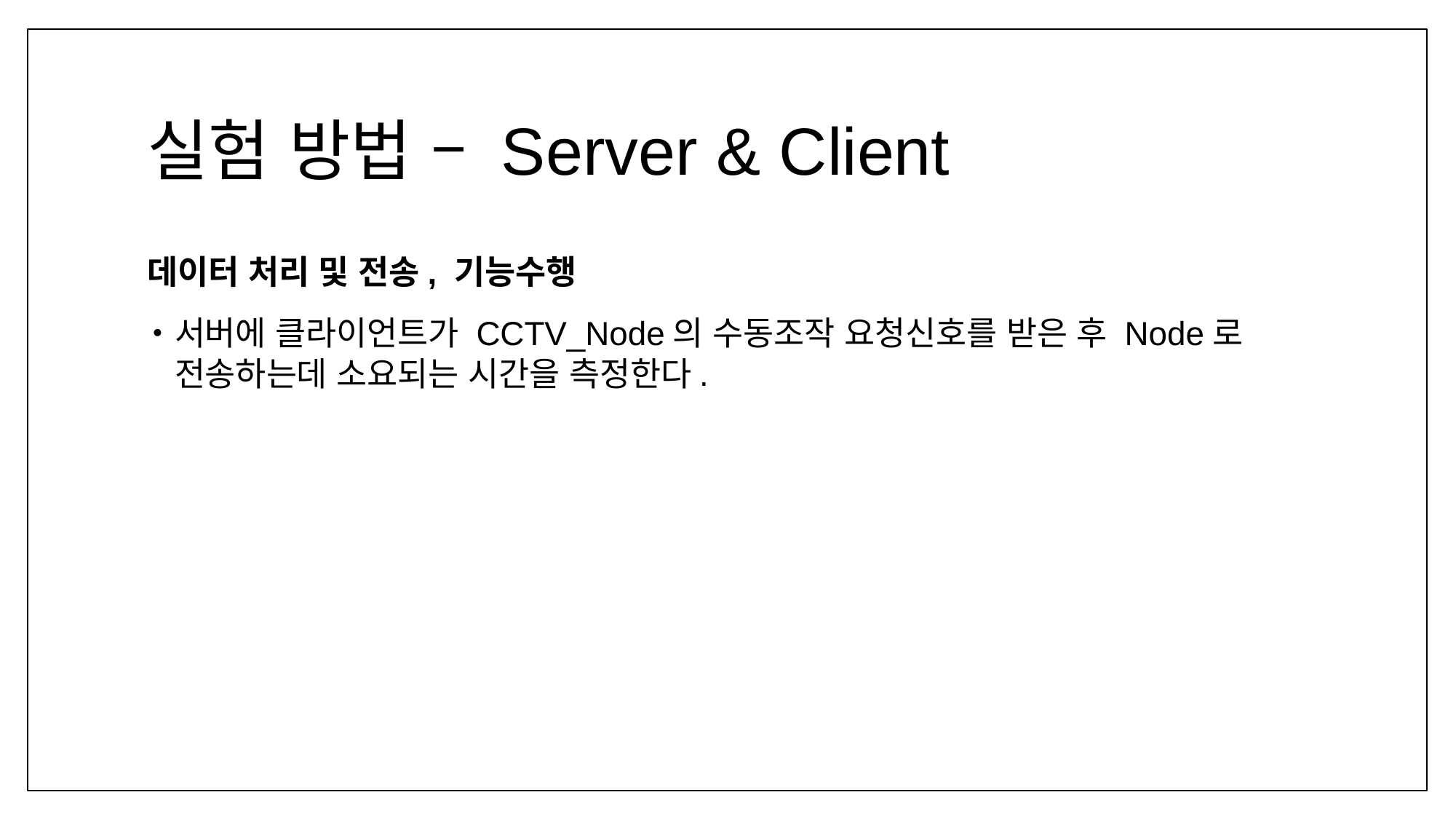

# 실험 방법 – Server & Client
데이터 처리 및 전송, 기능수행
서버에 클라이언트가 CCTV_Node의 수동조작 요청신호를 받은 후 Node로 전송하는데 소요되는 시간을 측정한다.